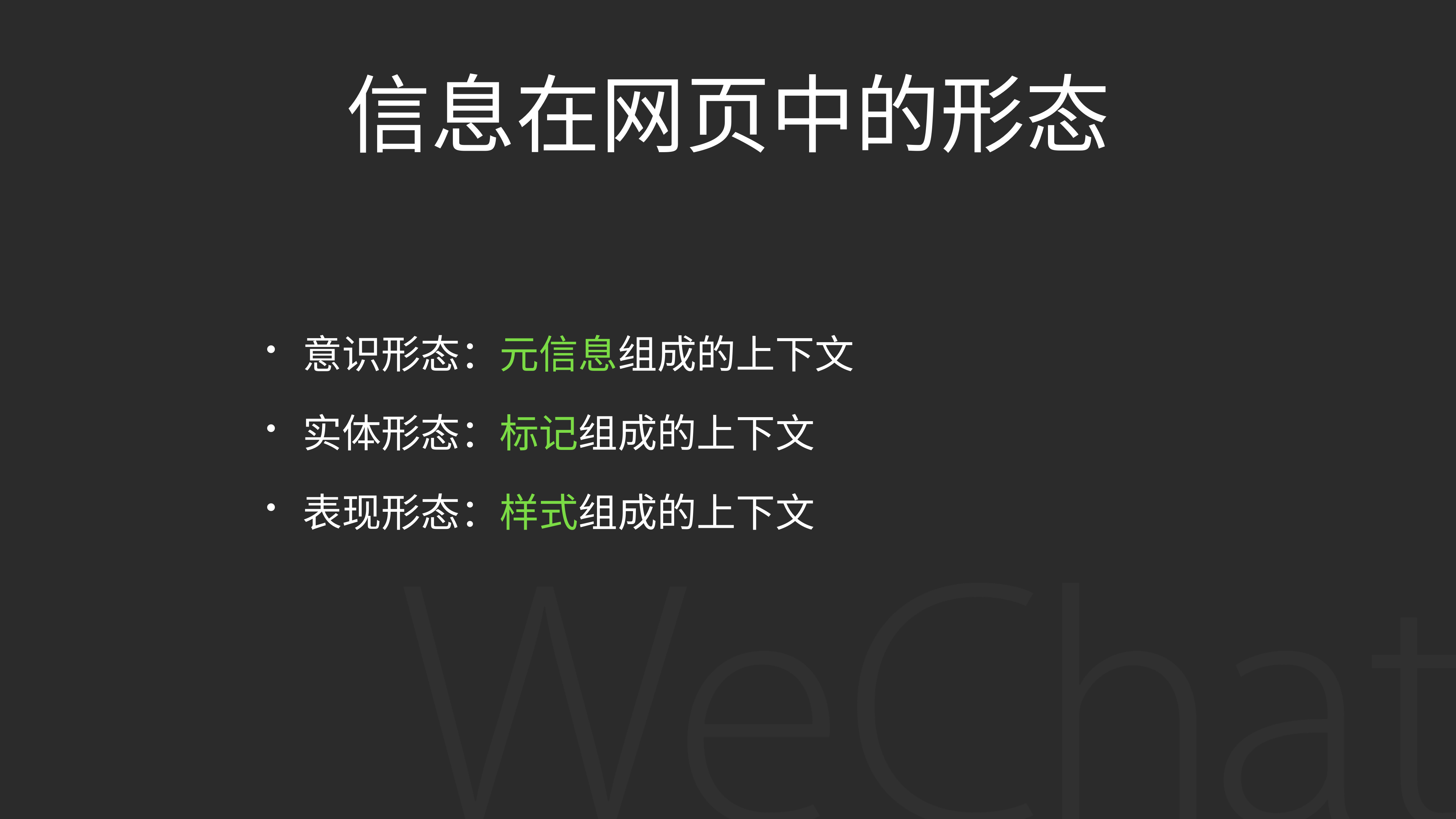

# 信息在网页中的形态
意识形态：元信息组成的上下文
实体形态：标记组成的上下文
表现形态：样式组成的上下文